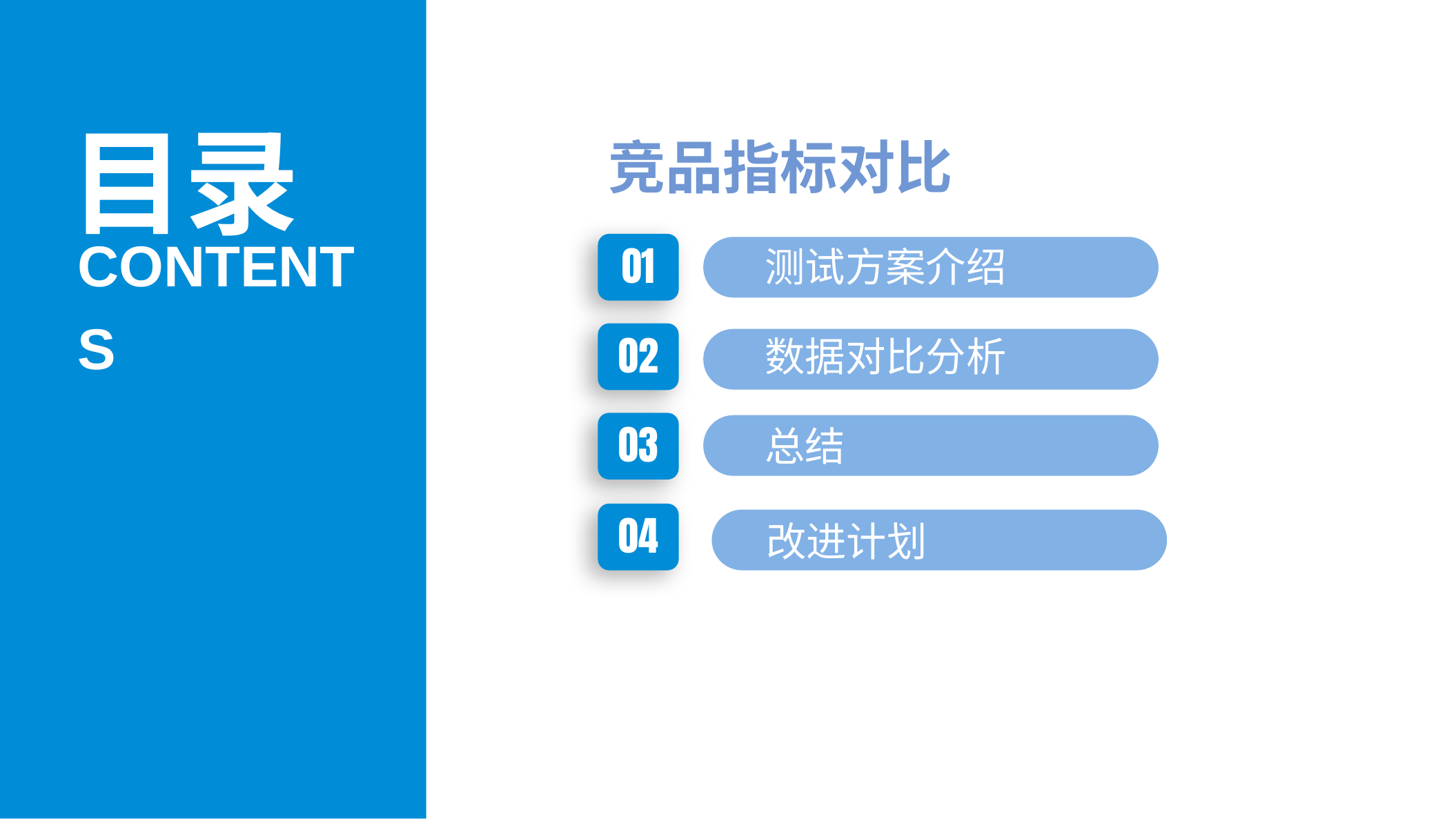

目录
竞品指标对比
contents
测试方案介绍
01

数据对比分析
02

总结
03

改进计划
04
总结